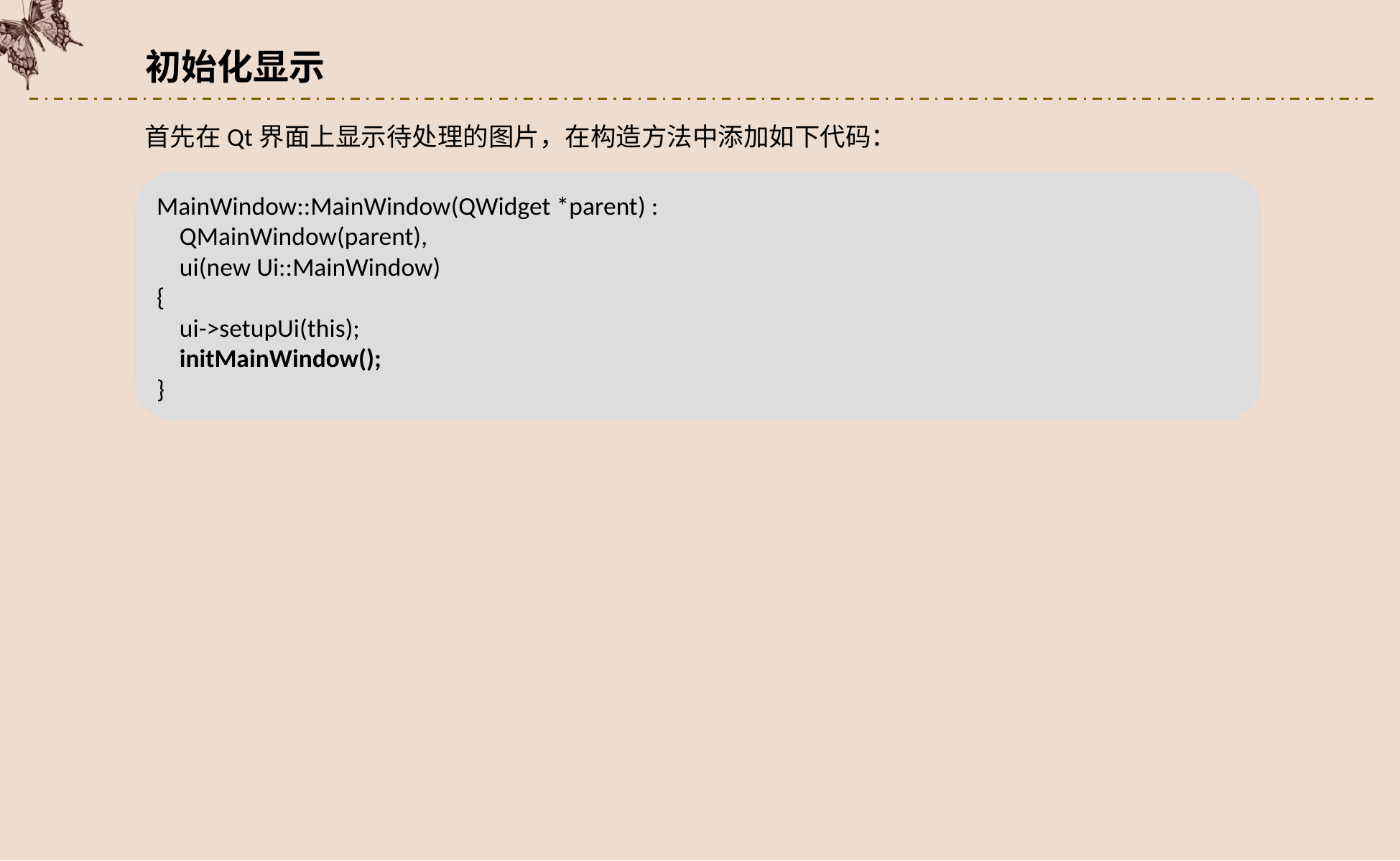

初始化显示
首先在Qt界面上显示待处理的图片，在构造方法中添加如下代码：
MainWindow::MainWindow(QWidget *parent) :
    QMainWindow(parent),
    ui(new Ui::MainWindow)
{
    ui->setupUi(this);
    initMainWindow();
}